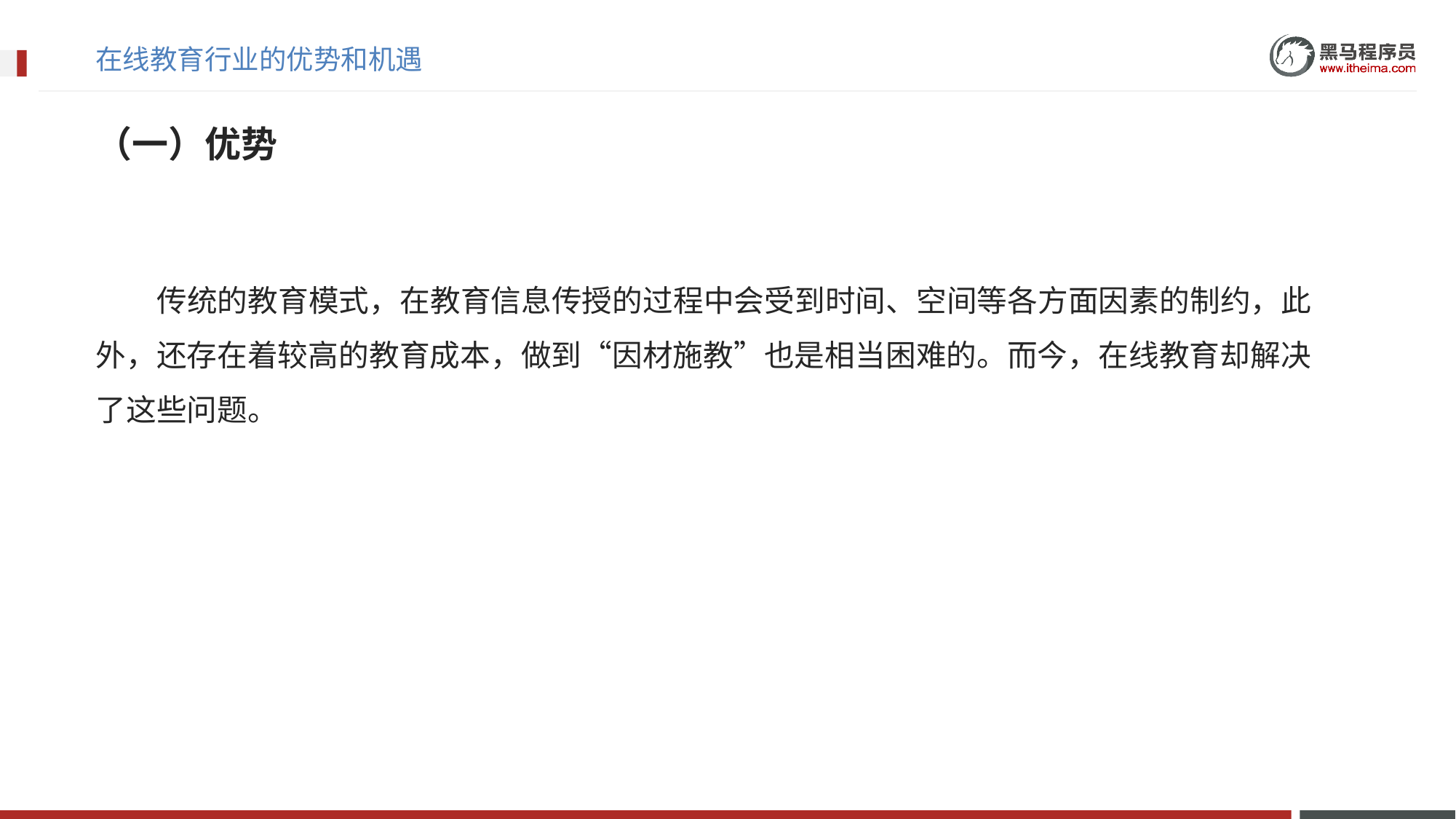

# 在线教育行业的优势和机遇
（一）优势

        传统的教育模式，在教育信息传授的过程中会受到时间、空间等各方面因素的制约，此外，还存在着较高的教育成本，做到“因材施教”也是相当困难的。而今，在线教育却解决了这些问题。